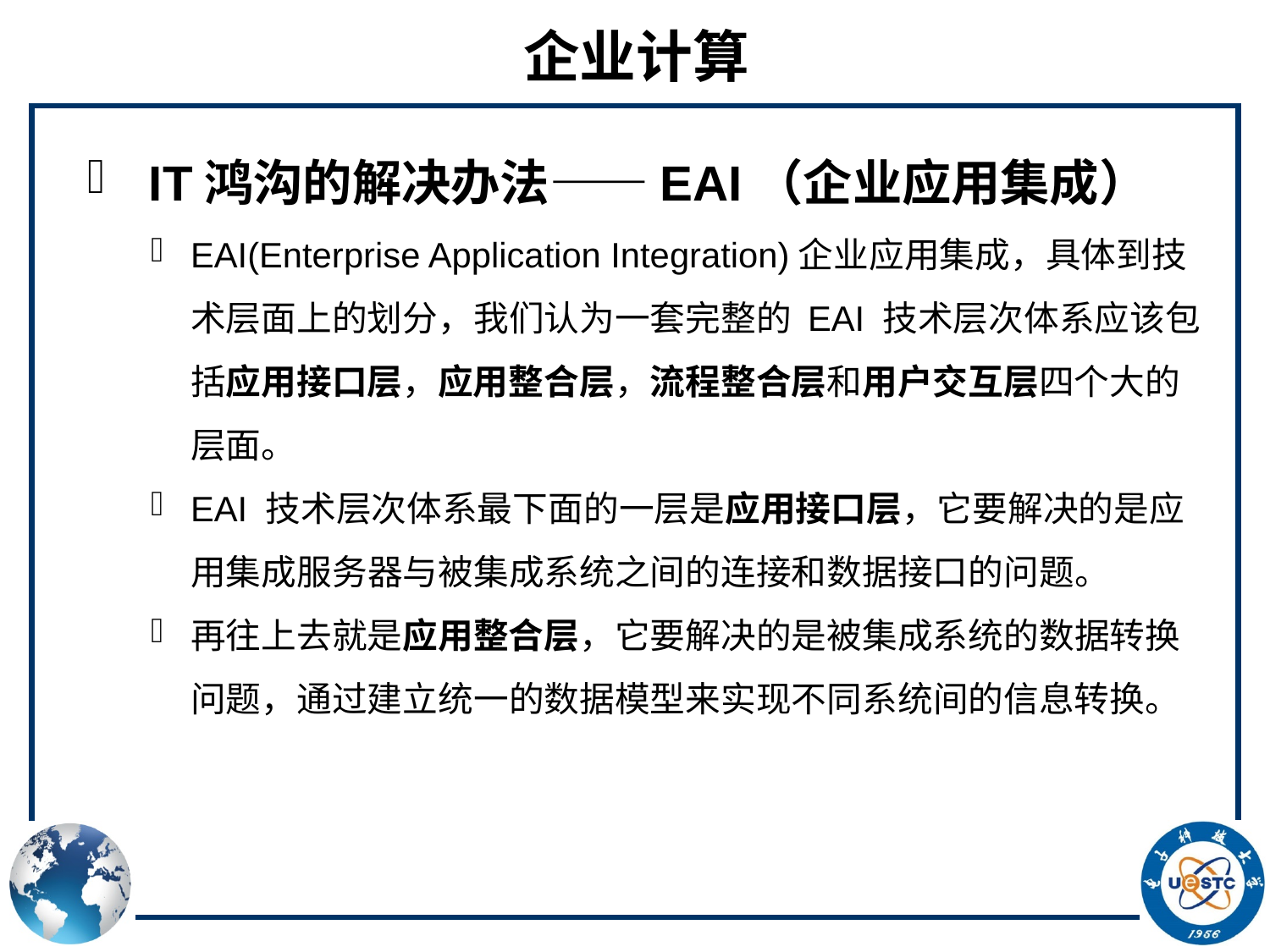

# 企业计算
 IT鸿沟的解决办法——EAI（企业应用集成）
EAI(Enterprise Application Integration)企业应用集成，具体到技术层面上的划分，我们认为一套完整的 EAI 技术层次体系应该包括应用接口层，应用整合层，流程整合层和用户交互层四个大的层面。
EAI 技术层次体系最下面的一层是应用接口层，它要解决的是应用集成服务器与被集成系统之间的连接和数据接口的问题。
再往上去就是应用整合层，它要解决的是被集成系统的数据转换问题，通过建立统一的数据模型来实现不同系统间的信息转换。